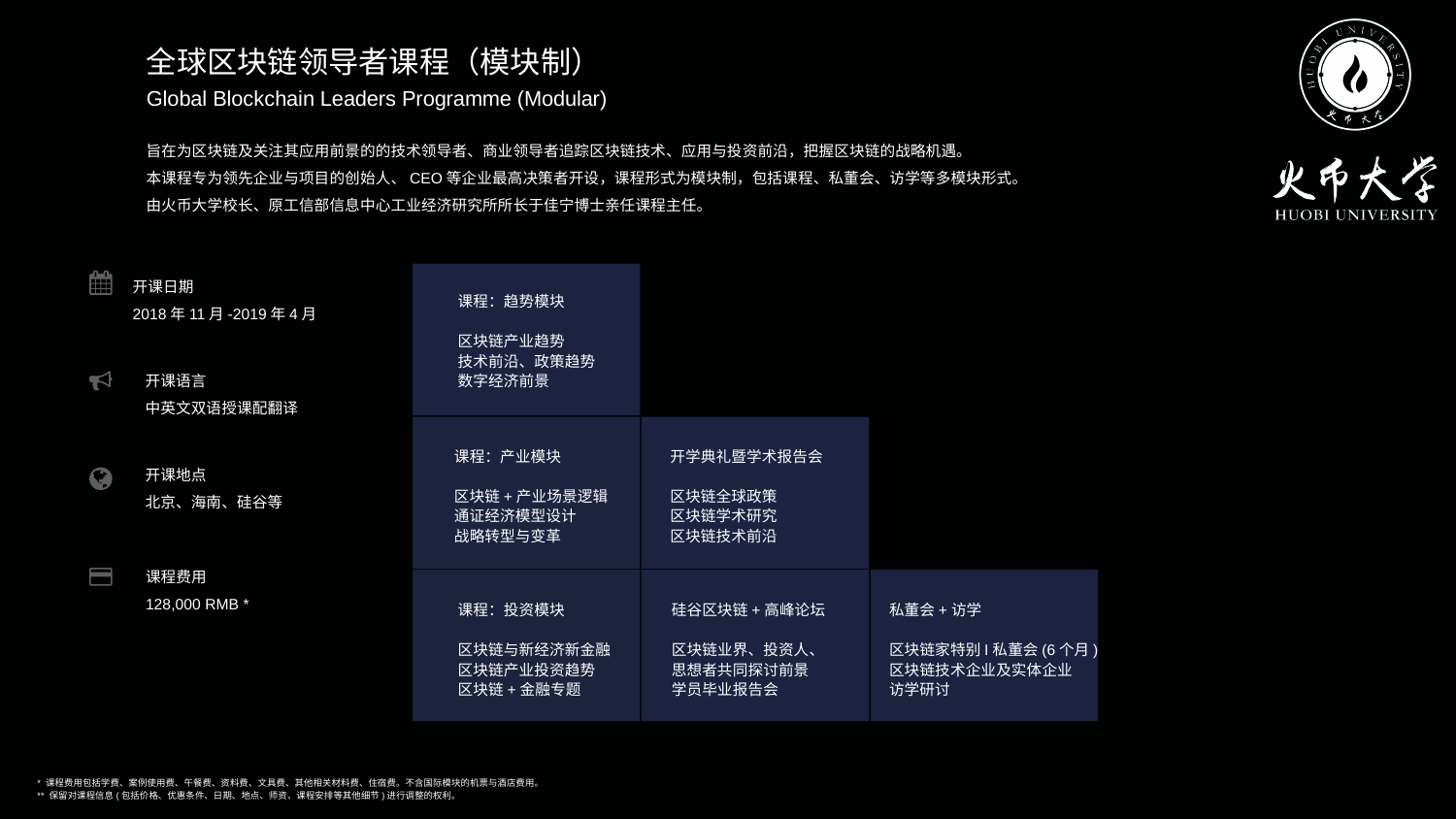

全球区块链领导者课程（模块制）
Global Blockchain Leaders Programme (Modular)
旨在为区块链及关注其应用前景的的技术领导者、商业领导者追踪区块链技术、应用与投资前沿，把握区块链的战略机遇。
本课程专为领先企业与项目的创始人、CEO等企业最高决策者开设，课程形式为模块制，包括课程、私董会、访学等多模块形式。
由火币大学校长、原工信部信息中心工业经济研究所所长于佳宁博士亲任课程主任。
开课日期
2018年11月-2019年4月

课程：趋势模块

区块链产业趋势
技术前沿、政策趋势
数字经济前景
开课语言
中英文双语授课配翻译

课程：产业模块

区块链+产业场景逻辑
通证经济模型设计
战略转型与变革
开学典礼暨学术报告会

区块链全球政策
区块链学术研究
区块链技术前沿
开课地点
北京、海南、硅谷等

课程费用
128,000 RMB *

课程：投资模块

区块链与新经济新金融
区块链产业投资趋势
区块链+金融专题
硅谷区块链+高峰论坛

区块链业界、投资人、
思想者共同探讨前景
学员毕业报告会
私董会+访学

区块链家特别I私董会(6个月)
区块链技术企业及实体企业
访学研讨
* 课程费用包括学费、案例使用费、午餐费、资料费、文具费、其他相关材料费、住宿费。不含国际模块的机票与酒店费用。
** 保留对课程信息(包括价格、优惠条件、日期、地点、师资、课程安排等其他细节)进行调整的权利。